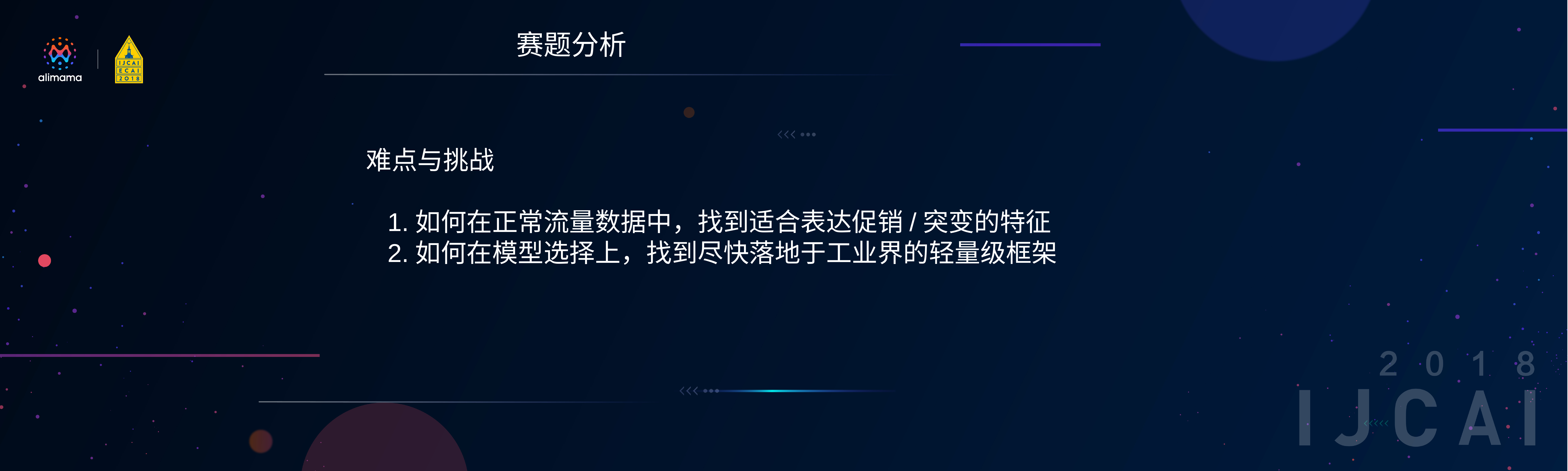

赛题分析
难点与挑战

   1.如何在正常流量数据中，找到适合表达促销/突变的特征
   2.如何在模型选择上，找到尽快落地于工业界的轻量级框架